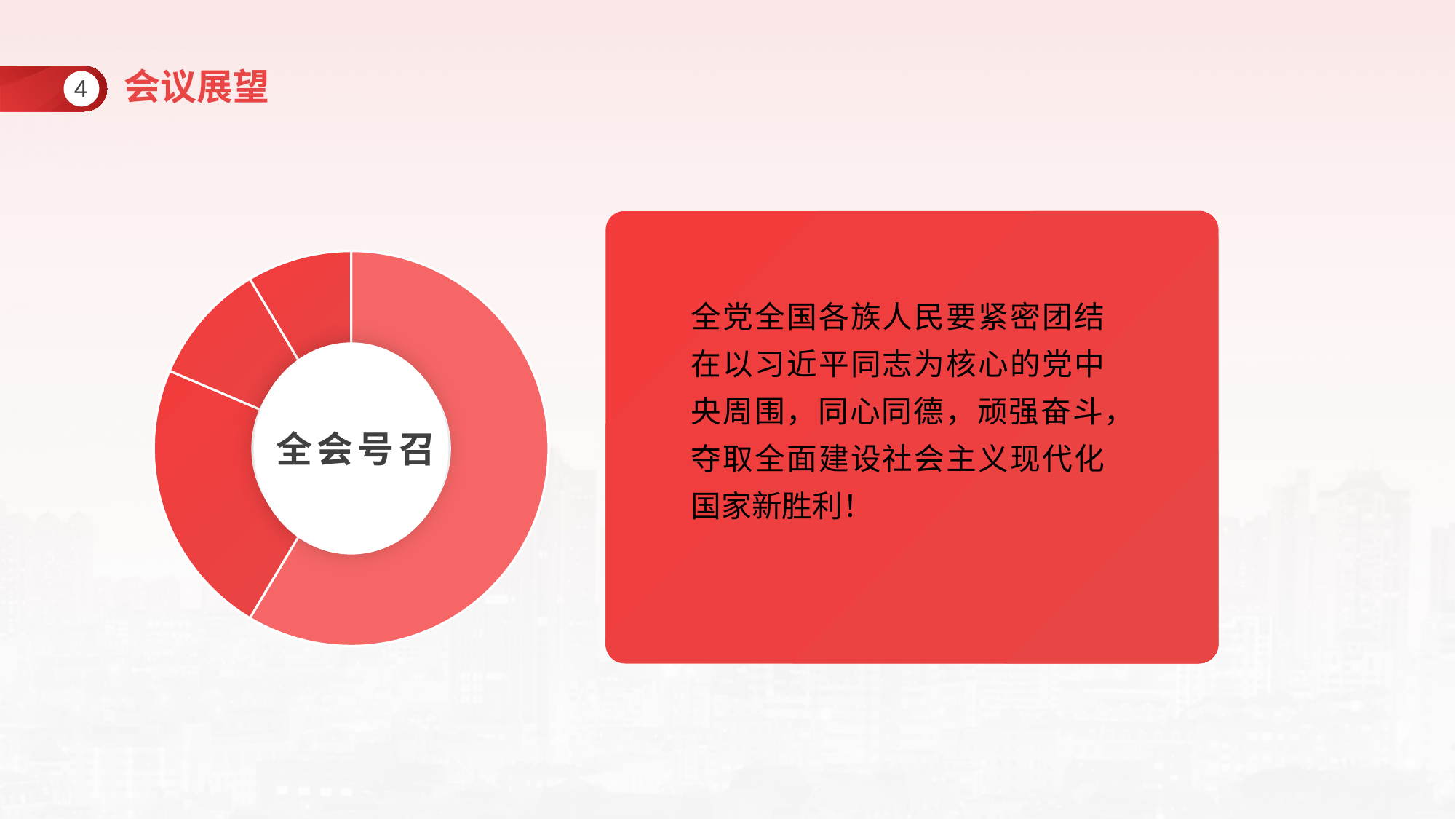

会议展望
4

### Chart

| Category | 销售额 |
|---|---|
| 第一季度 | 8.2 |
| 第二季度 | 3.2 |
| 第三季度 | 1.4 |
| 第四季度 | 1.2 |
全党全国各族人民要紧密团结在以习近平同志为核心的党中央周围，同心同德，顽强奋斗，夺取全面建设社会主义现代化国家新胜利！
全会号召